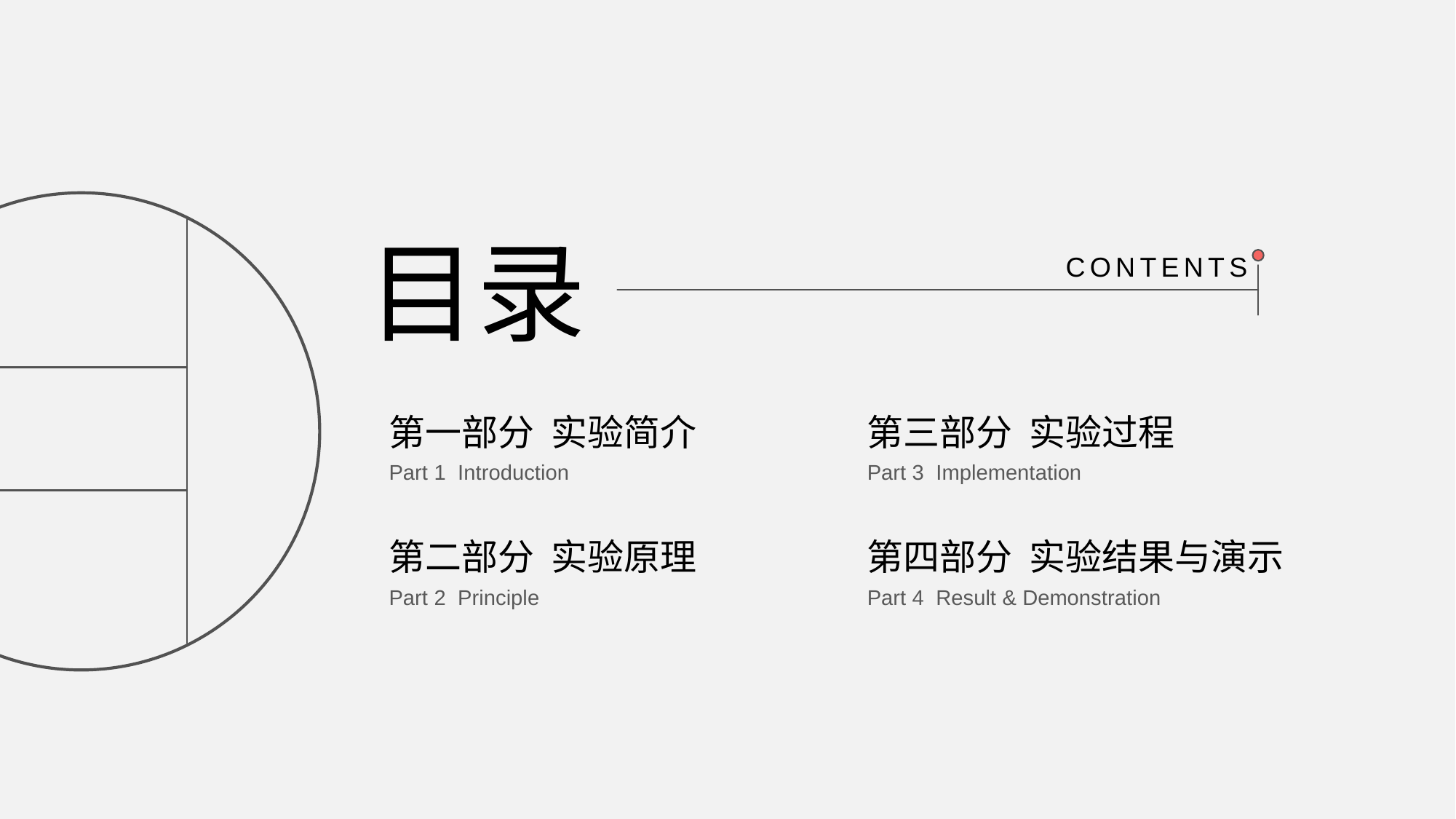

目录
CONTENTS

第一部分  实验简介
第三部分  实验过程
Part 1  Introduction
Part 3  Implementation
第二部分  实验原理
第四部分  实验结果与演示
Part 2  Principle
Part 4  Result & Demonstration